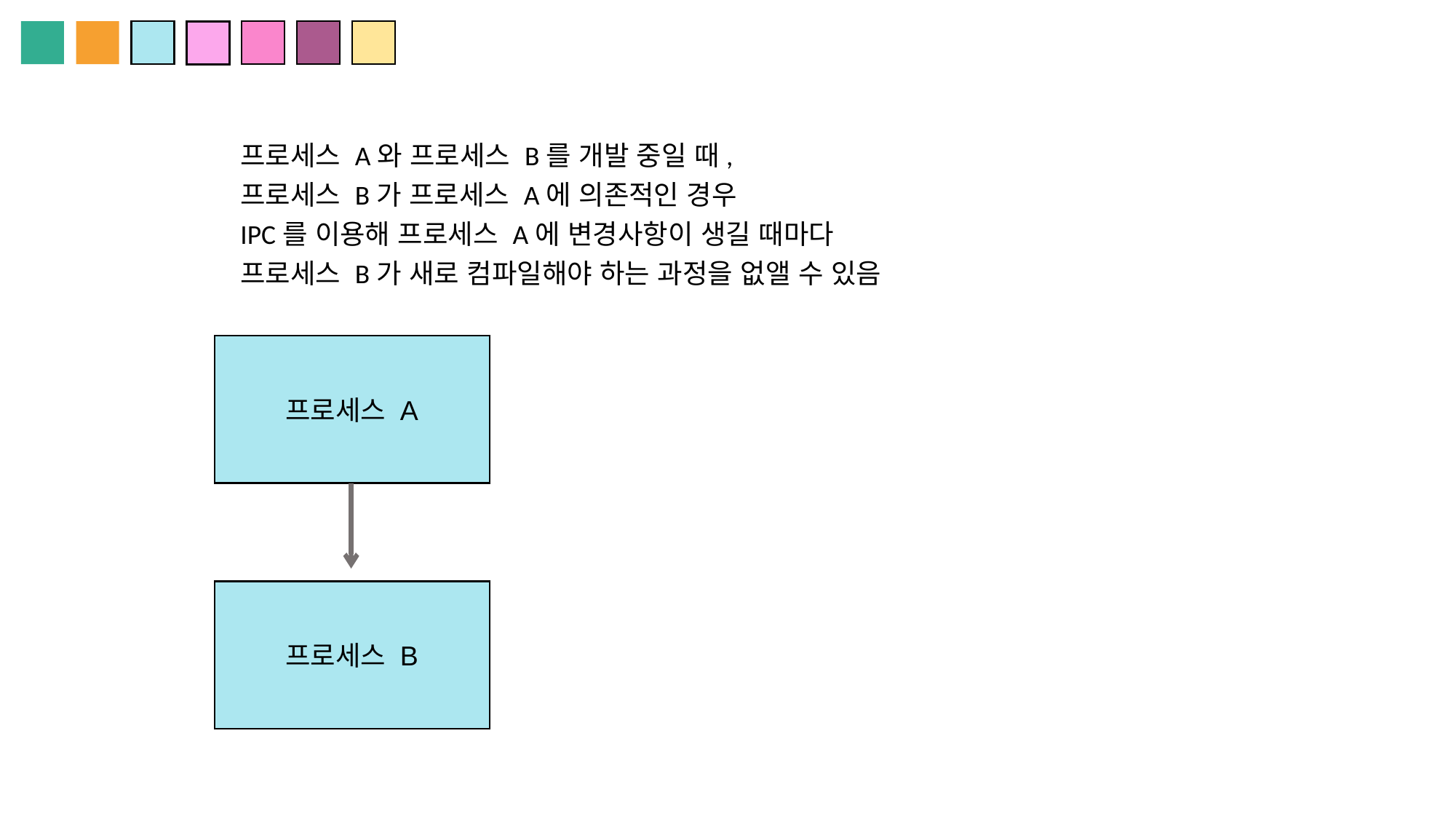

프로세스 A와 프로세스 B를 개발 중일 때,
프로세스 B가 프로세스 A에 의존적인 경우
IPC를 이용해 프로세스 A에 변경사항이 생길 때마다
프로세스 B가 새로 컴파일해야 하는 과정을 없앨 수 있음
프로세스 A
프로세스 B